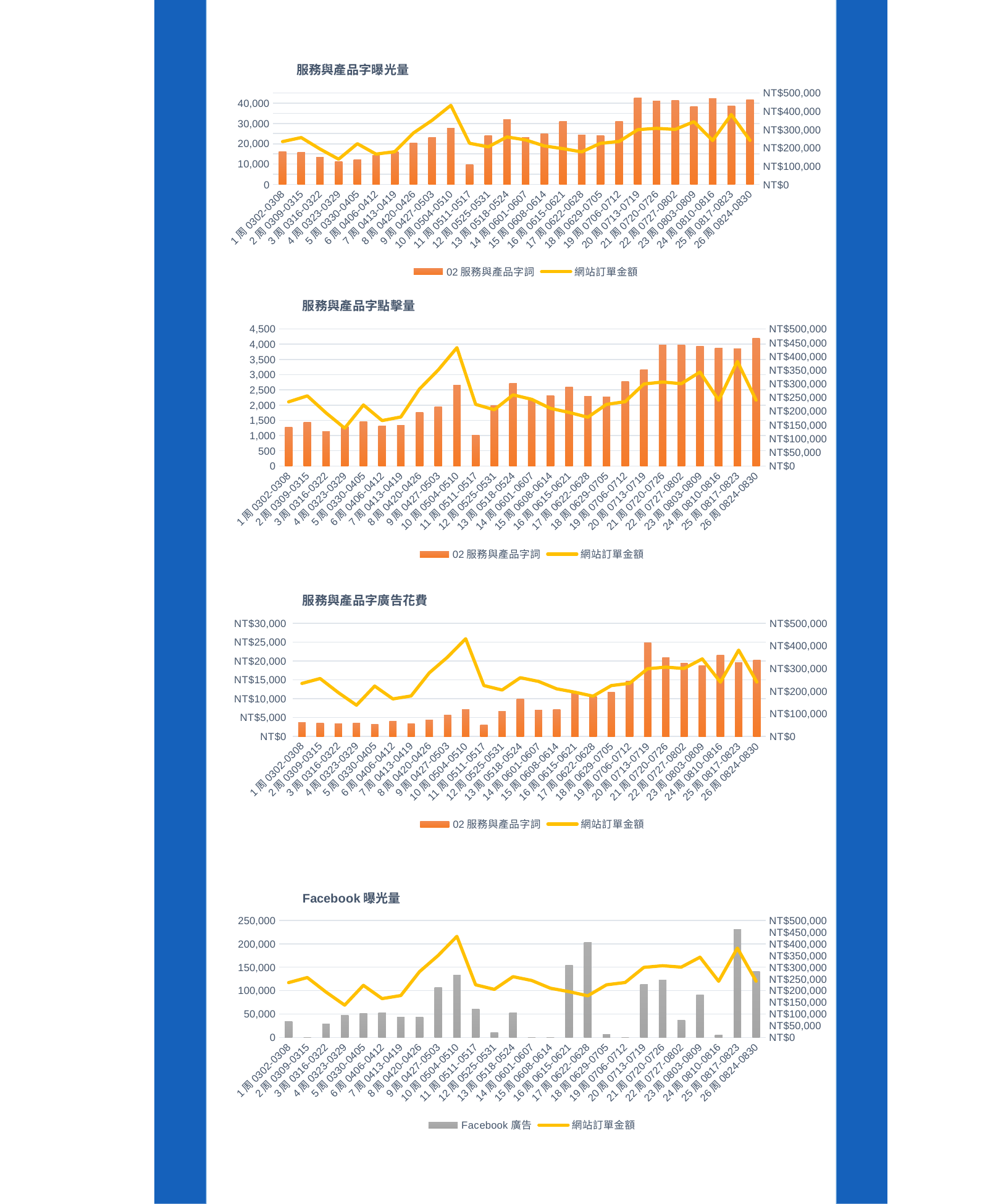

### Chart: 服務與產品字曝光量

| Category | 02服務與產品字詞 | 網站訂單金額 |
|---|---|---|
| 1周0302-0308 | 16039.0 | 234218.0 |
| 2周0309-0315 | 15904.0 | 256022.0 |
| 3周0316-0322 | 13370.0 | 193954.0 |
| 4周0323-0329 | 11122.0 | 137938.0 |
| 5周0330-0405 | 12073.0 | 222648.0 |
| 6周0406-0412 | 14430.0 | 165808.0 |
| 7周0413-0419 | 16126.0 | 178944.0 |
| 8周0420-0426 | 20392.0 | 281026.0 |
| 9周0427-0503 | 23085.0 | 350420.0 |
| 10周0504-0510 | 27720.0 | 431942.0 |
| 11周0511-0517 | 9723.0 | 224902.0 |
| 12周0525-0531 | 23959.0 | 205244.0 |
| 13周0518-0524 | 32033.0 | 259550.0 |
| 14周0601-0607 | 23112.0 | 243306.0 |
| 15周0608-0614 | 24815.0 | 210372.0 |
| 16周0615-0621 | 31139.0 | 195496.0 |
| 17周0622-0628 | 24420.0 | 177918.0 |
| 18周0629-0705 | 24126.0 | 224770.0 |
| 19周0706-0712 | 31140.0 | 234812.0 |
| 20周0713-0719 | 42645.0 | 299400.0 |
| 21周0720-0726 | 40927.0 | 306392.0 |
| 22周0727-0802 | 41264.0 | 300408.0 |
| 23周0803-0809 | 38233.0 | 342854.0 |
| 24周0810-0816 | 42171.0 | 239998.0 |
| 25周0817-0823 | 38708.0 | 381754.0 |
| 26周0824-0830 | 41483.0 | 240478.0 |

### Chart: 服務與產品字點擊量

| Category | 02服務與產品字詞 | 網站訂單金額 |
|---|---|---|
| 1周0302-0308 | 1268.0 | 234218.0 |
| 2周0309-0315 | 1437.0 | 256022.0 |
| 3周0316-0322 | 1140.0 | 193954.0 |
| 4周0323-0329 | 1293.0 | 137938.0 |
| 5周0330-0405 | 1462.0 | 222648.0 |
| 6周0406-0412 | 1320.0 | 165808.0 |
| 7周0413-0419 | 1336.0 | 178944.0 |
| 8周0420-0426 | 1761.0 | 281026.0 |
| 9周0427-0503 | 1954.0 | 350420.0 |
| 10周0504-0510 | 2650.0 | 431942.0 |
| 11周0511-0517 | 1002.0 | 224902.0 |
| 12周0525-0531 | 1992.0 | 205244.0 |
| 13周0518-0524 | 2708.0 | 259550.0 |
| 14周0601-0607 | 2157.0 | 243306.0 |
| 15周0608-0614 | 2313.0 | 210372.0 |
| 16周0615-0621 | 2584.0 | 195496.0 |
| 17周0622-0628 | 2299.0 | 177918.0 |
| 18周0629-0705 | 2260.0 | 224770.0 |
| 19周0706-0712 | 2769.0 | 234812.0 |
| 20周0713-0719 | 3155.0 | 299400.0 |
| 21周0720-0726 | 3979.0 | 306392.0 |
| 22周0727-0802 | 3981.0 | 300408.0 |
| 23周0803-0809 | 3939.0 | 342854.0 |
| 24周0810-0816 | 3875.0 | 239998.0 |
| 25周0817-0823 | 3862.0 | 381754.0 |
| 26周0824-0830 | 4204.0 | 240478.0 |

### Chart: 服務與產品字廣告花費

| Category | 02服務與產品字詞 | 網站訂單金額 |
|---|---|---|
| 1周0302-0308 | 3630.0 | 234218.0 |
| 2周0309-0315 | 3511.0 | 256022.0 |
| 3周0316-0322 | 3292.0 | 193954.0 |
| 4周0323-0329 | 3545.0 | 137938.0 |
| 5周0330-0405 | 3149.0 | 222648.0 |
| 6周0406-0412 | 3961.0 | 165808.0 |
| 7周0413-0419 | 3425.0 | 178944.0 |
| 8周0420-0426 | 4377.0 | 281026.0 |
| 9周0427-0503 | 5616.0 | 350420.0 |
| 10周0504-0510 | 7097.0 | 431942.0 |
| 11周0511-0517 | 2977.0 | 224902.0 |
| 12周0525-0531 | 6725.0 | 205244.0 |
| 13周0518-0524 | 9885.0 | 259550.0 |
| 14周0601-0607 | 6909.0 | 243306.0 |
| 15周0608-0614 | 7185.0 | 210372.0 |
| 16周0615-0621 | 11801.0 | 195496.0 |
| 17周0622-0628 | 10604.0 | 177918.0 |
| 18周0629-0705 | 11744.0 | 224770.0 |
| 19周0706-0712 | 14645.0 | 234812.0 |
| 20周0713-0719 | 24876.0 | 299400.0 |
| 21周0720-0726 | 20900.0 | 306392.0 |
| 22周0727-0802 | 19485.0 | 300408.0 |
| 23周0803-0809 | 18713.0 | 342854.0 |
| 24周0810-0816 | 21561.0 | 239998.0 |
| 25周0817-0823 | 19572.0 | 381754.0 |
| 26周0824-0830 | 20244.0 | 240478.0 |

### Chart: Facebook曝光量

| Category | Facebook廣告 | 網站訂單金額 |
|---|---|---|
| 1周0302-0308 | 33865.0 | 234218.0 |
| 2周0309-0315 | 0.0 | 256022.0 |
| 3周0316-0322 | 28130.0 | 193954.0 |
| 4周0323-0329 | 46655.0 | 137938.0 |
| 5周0330-0405 | 50897.0 | 222648.0 |
| 6周0406-0412 | 52206.0 | 165808.0 |
| 7周0413-0419 | 43505.0 | 178944.0 |
| 8周0420-0426 | 42664.0 | 281026.0 |
| 9周0427-0503 | 106495.0 | 350420.0 |
| 10周0504-0510 | 132882.0 | 431942.0 |
| 11周0511-0517 | 60364.0 | 224902.0 |
| 12周0525-0531 | 10870.0 | 205244.0 |
| 13周0518-0524 | 52133.0 | 259550.0 |
| 14周0601-0607 | 0.0 | 243306.0 |
| 15周0608-0614 | 0.0 | 210372.0 |
| 16周0615-0621 | 154545.0 | 195496.0 |
| 17周0622-0628 | 203370.0 | 177918.0 |
| 18周0629-0705 | 6902.0 | 224770.0 |
| 19周0706-0712 | 0.0 | 234812.0 |
| 20周0713-0719 | 113824.0 | 299400.0 |
| 21周0720-0726 | 121925.0 | 306392.0 |
| 22周0727-0802 | 37136.0 | 300408.0 |
| 23周0803-0809 | 90996.0 | 342854.0 |
| 24周0810-0816 | 4576.0 | 239998.0 |
| 25周0817-0823 | 231070.0 | 381754.0 |
| 26周0824-0830 | 140710.0 | 240478.0 |